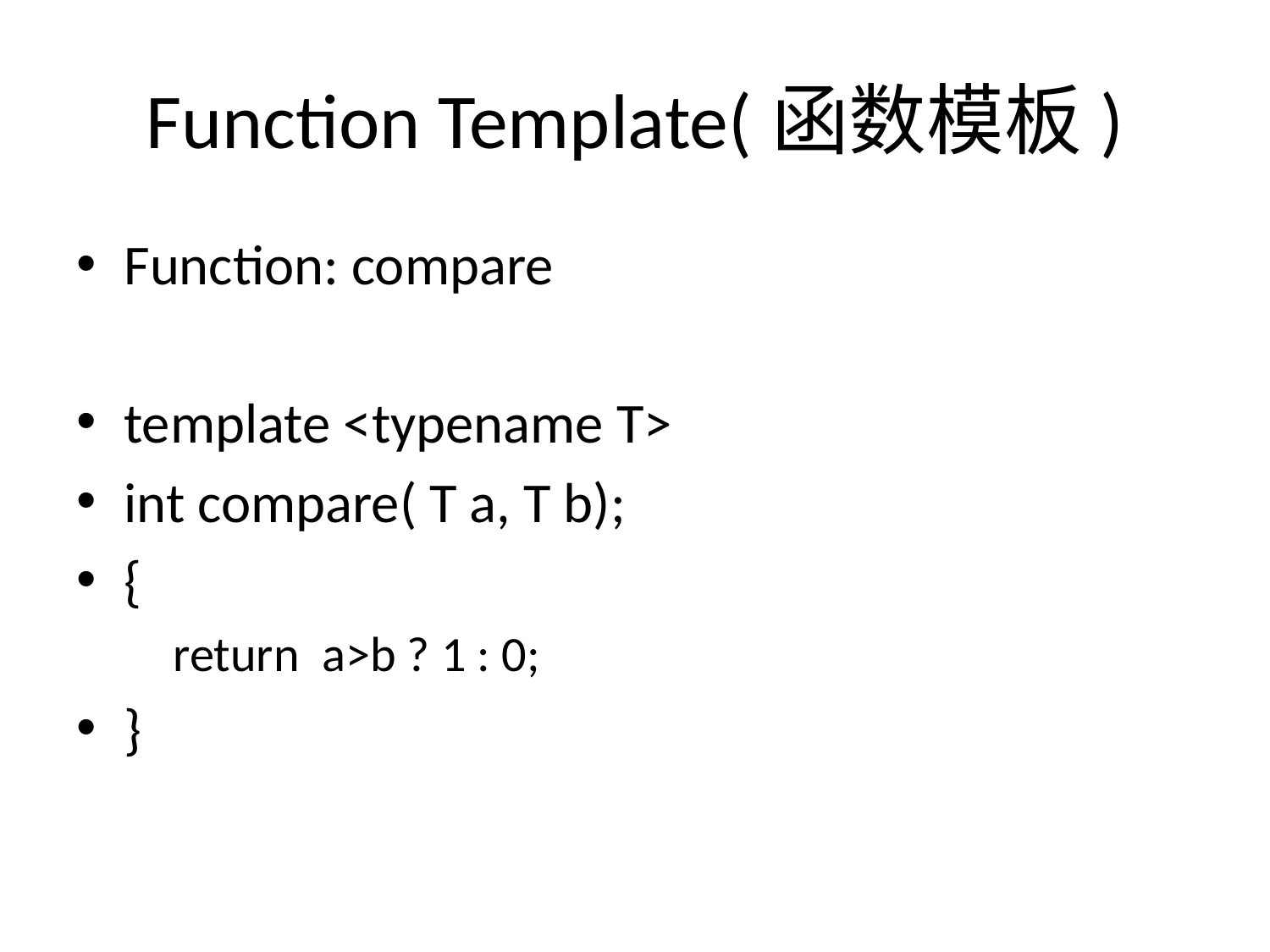

# Function Template(函数模板)
Function: compare

template <typename T>
int compare( T a, T b);
{
   return  a>b ? 1 : 0;
}